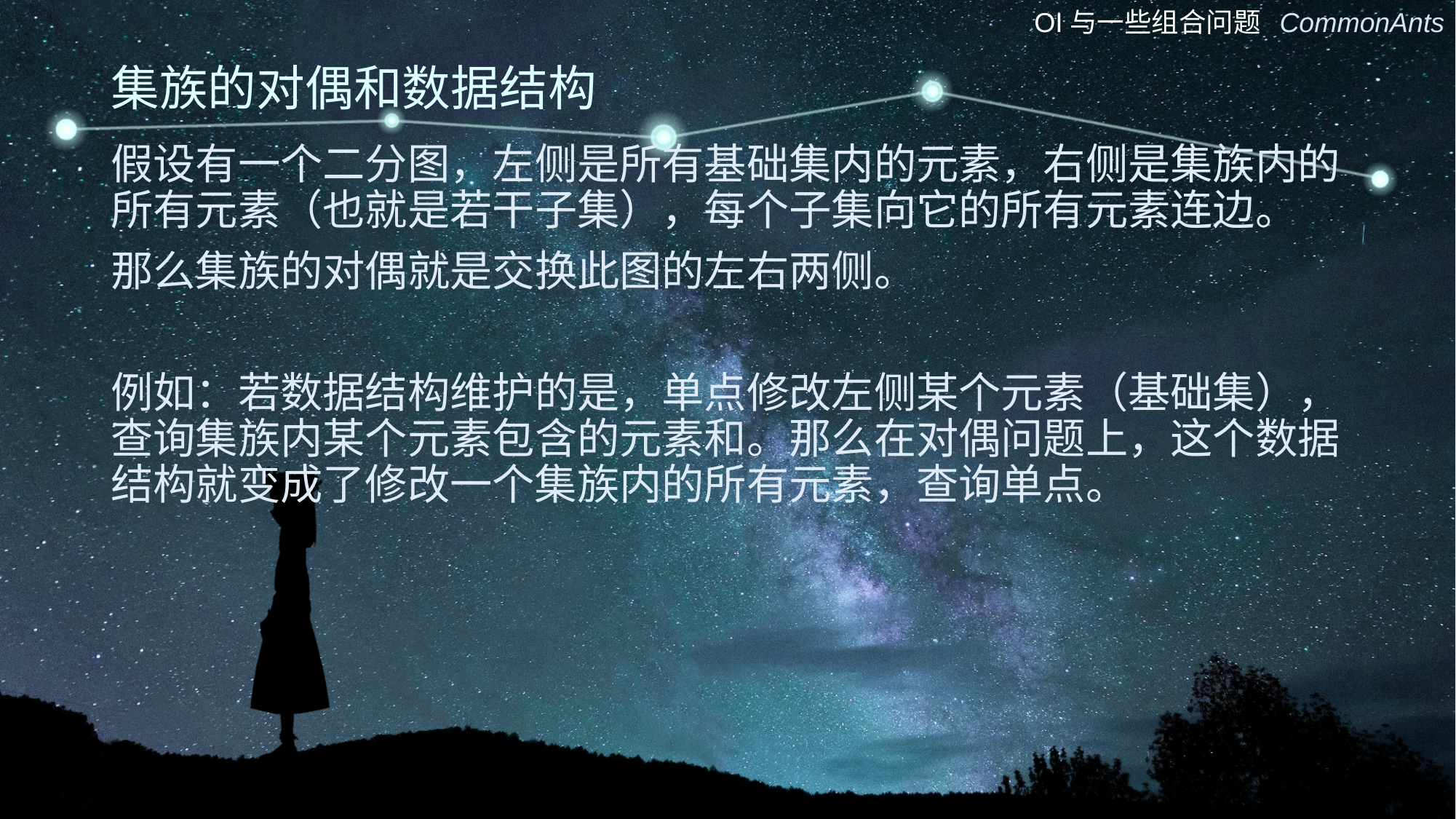

# 集族的对偶和数据结构
假设有一个二分图，左侧是所有基础集内的元素，右侧是集族内的所有元素（也就是若干子集），每个子集向它的所有元素连边。
那么集族的对偶就是交换此图的左右两侧。

例如：若数据结构维护的是，单点修改左侧某个元素（基础集），查询集族内某个元素包含的元素和。那么在对偶问题上，这个数据结构就变成了修改一个集族内的所有元素，查询单点。